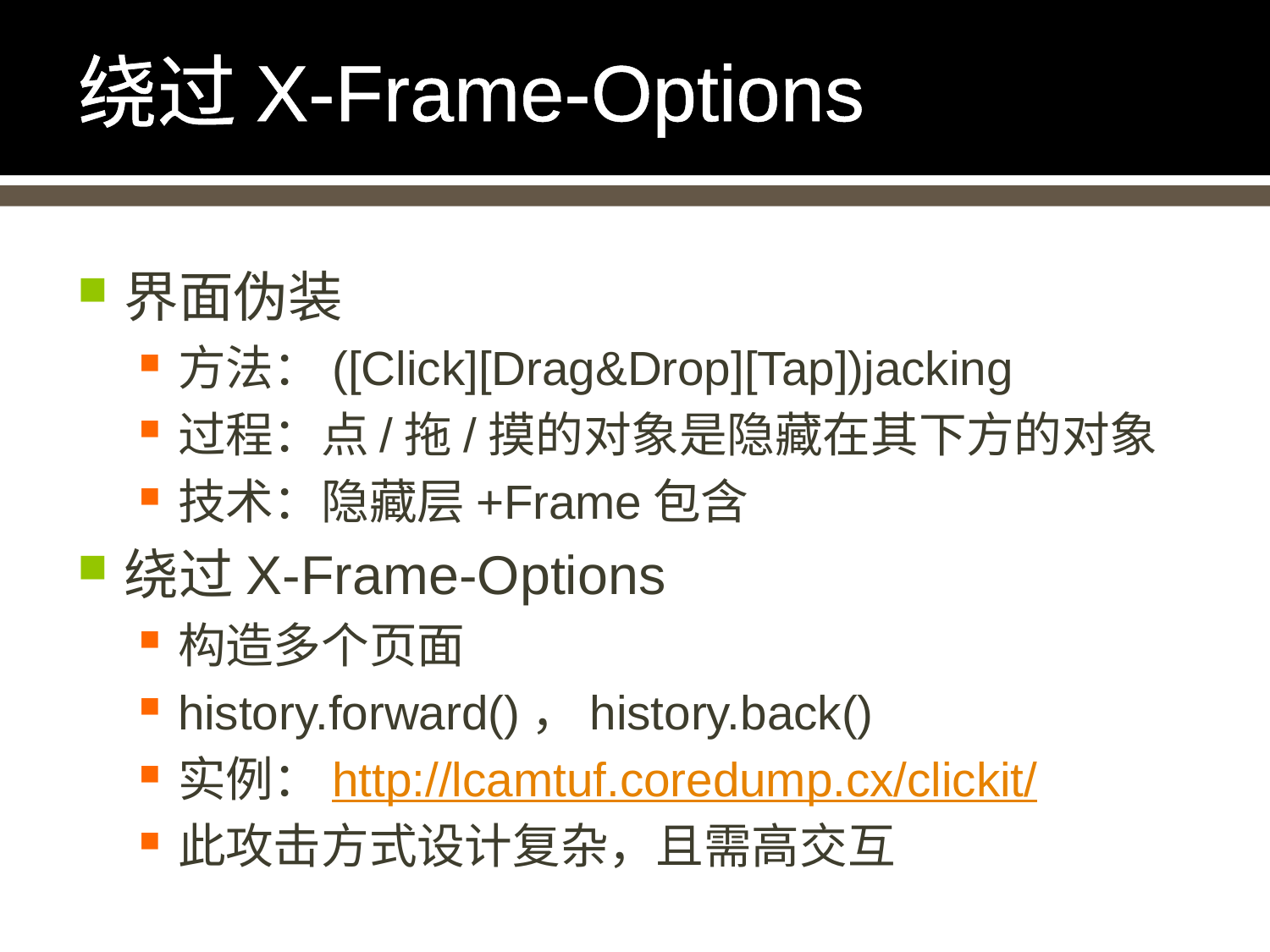

# 绕过X-Frame-Options
界面伪装
方法：([Click][Drag&Drop][Tap])jacking
过程：点/拖/摸的对象是隐藏在其下方的对象
技术：隐藏层+Frame包含
绕过X-Frame-Options
构造多个页面
history.forward()，history.back()
实例：http://lcamtuf.coredump.cx/clickit/
此攻击方式设计复杂，且需高交互